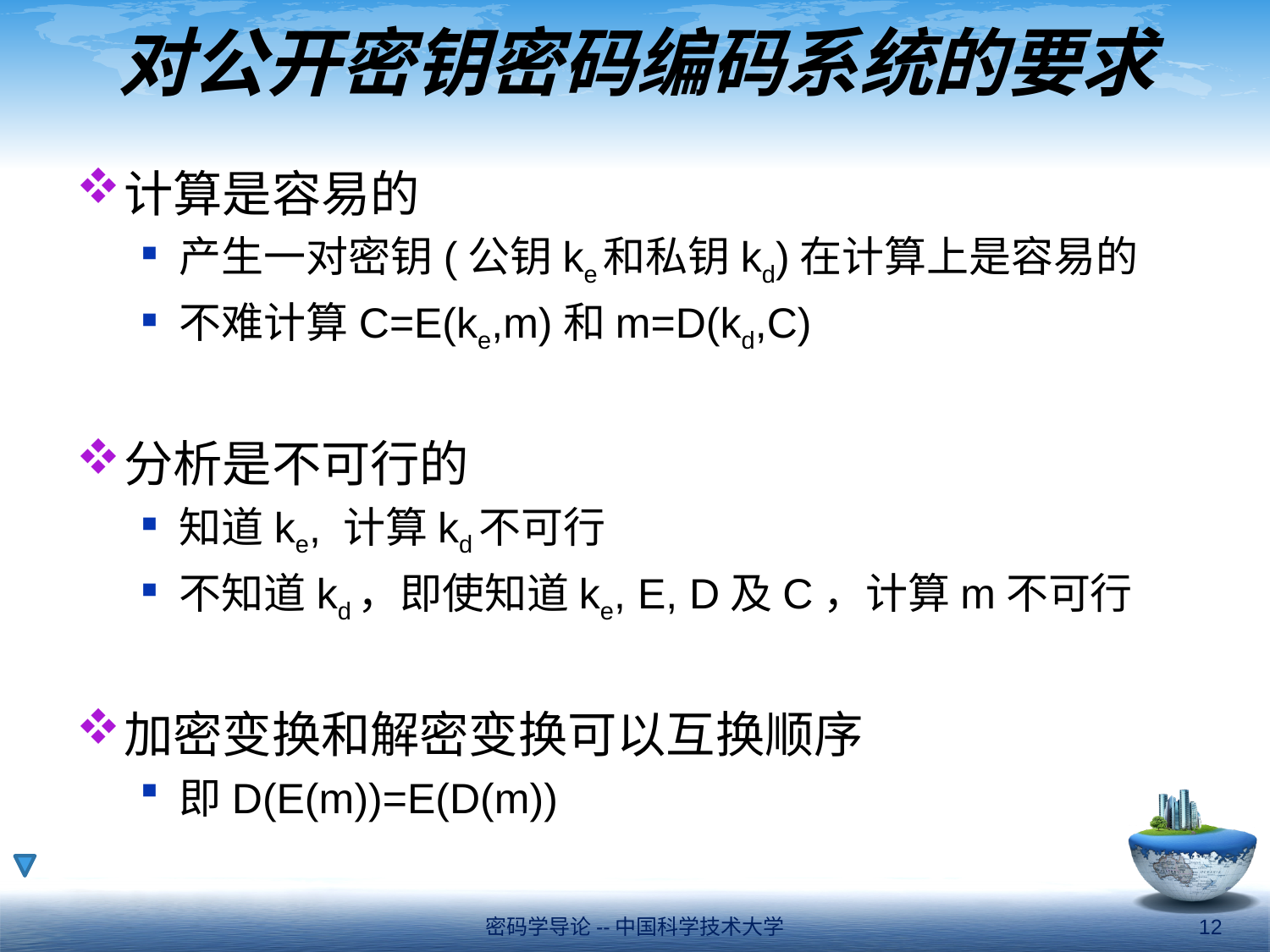

# 对公开密钥密码编码系统的要求
计算是容易的
产生一对密钥(公钥ke和私钥kd)在计算上是容易的
不难计算C=E(ke,m)和m=D(kd,C)

分析是不可行的
知道ke, 计算kd不可行
不知道kd，即使知道ke, E, D及C，计算m不可行

加密变换和解密变换可以互换顺序
即D(E(m))=E(D(m))

密码学导论--中国科学技术大学
12